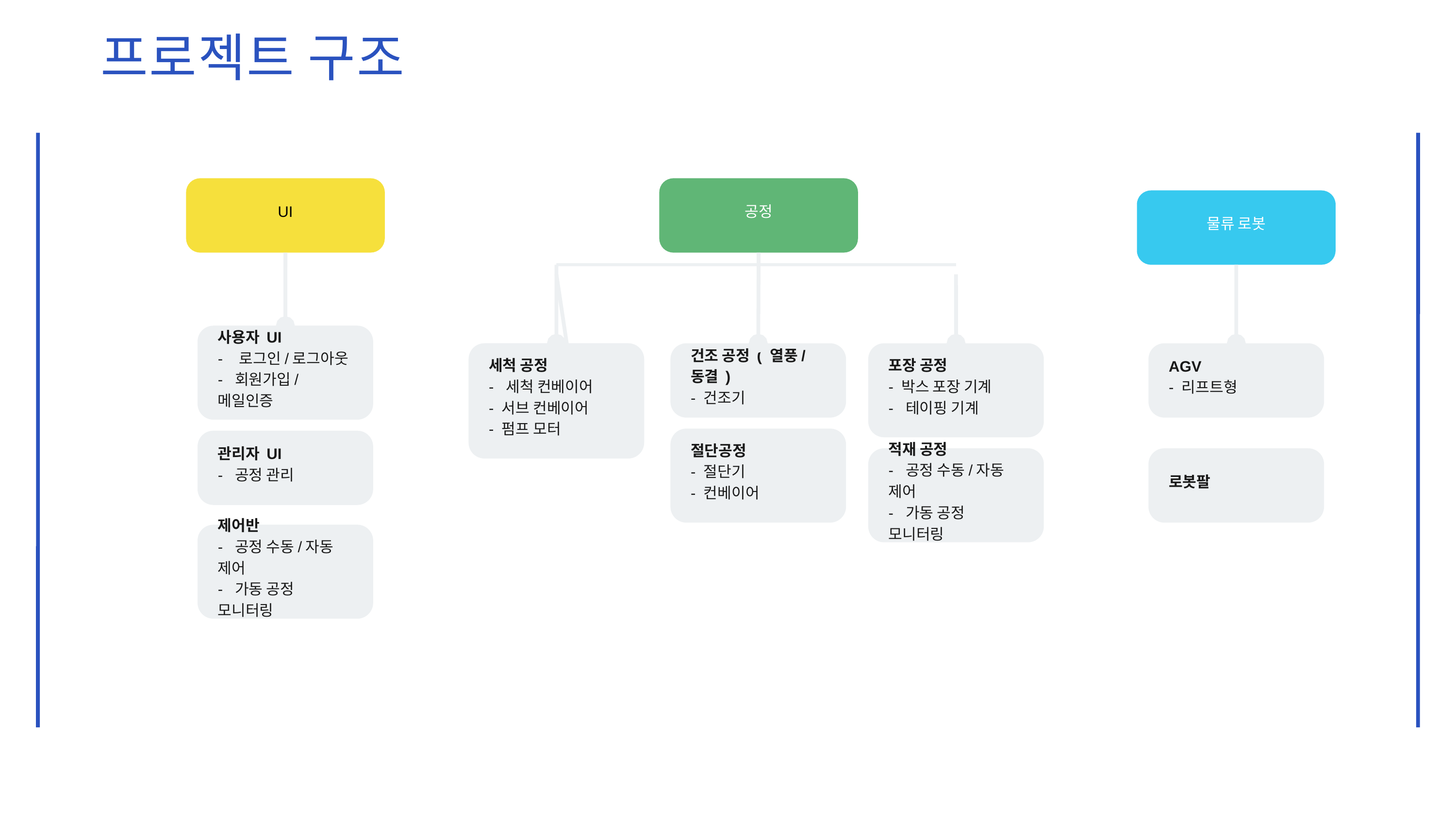

프로젝트 구조

UI

공정

물류 로봇

사용자 UI
-   로그인/로그아웃
-  회원가입/ 메일인증

세척 공정
-  세척 컨베이어
- 서브 컨베이어
- 펌프 모터

건조 공정 ( 열풍/동결 )
- 건조기

포장 공정
- 박스 포장 기계
-  테이핑 기계

AGV
- 리프트형

절단공정
- 절단기
- 컨베이어

관리자 UI
-  공정 관리

적재 공정
-  공정 수동/자동 제어
-  가동 공정 모니터링

로봇팔

제어반
-  공정 수동/자동 제어
-  가동 공정 모니터링